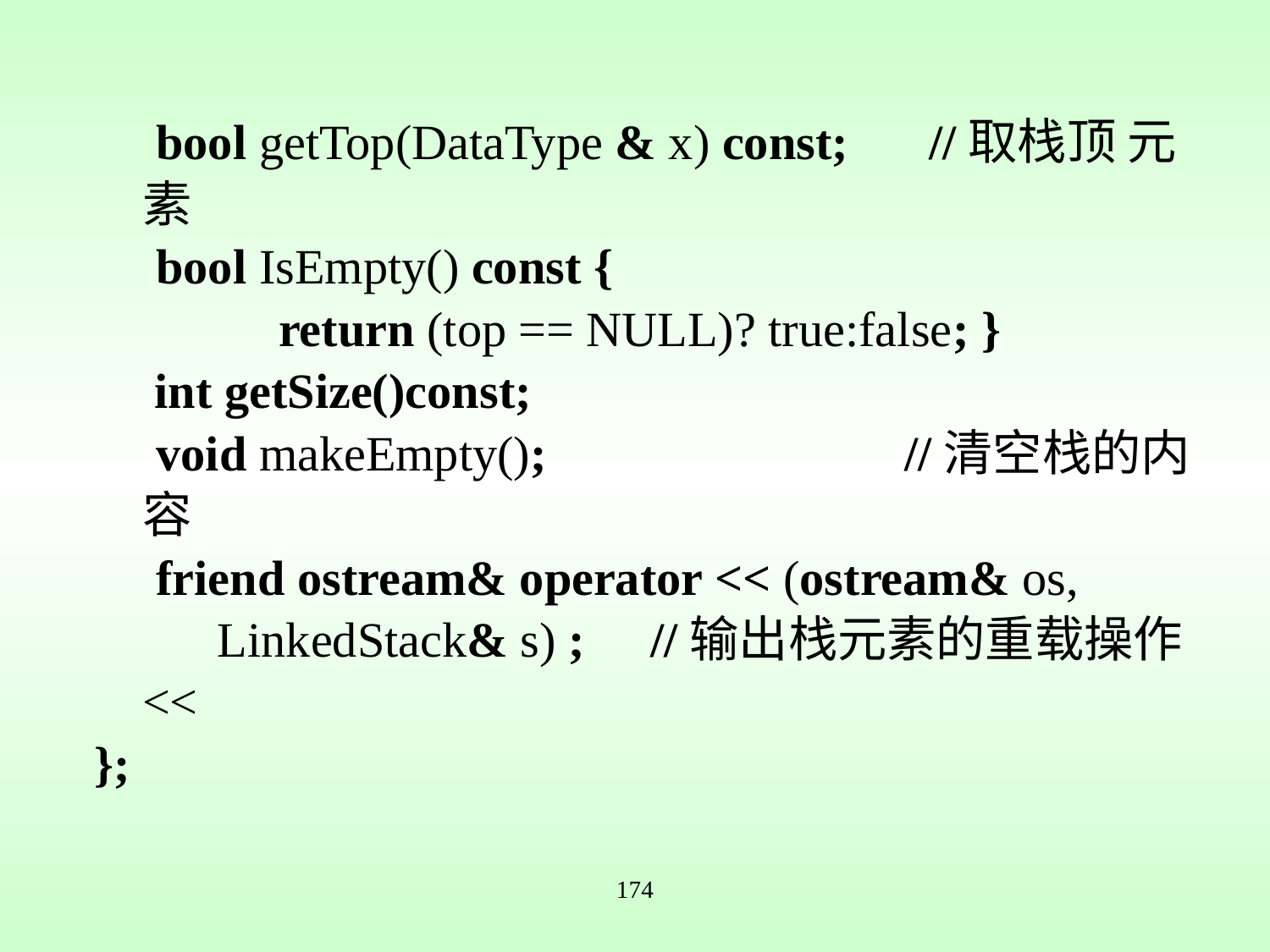

bool getTop(DataType & x) const;	  //取栈顶 元素
     bool IsEmpty() const {
               return (top == NULL)? true:false; }
	 int getSize()const;
     void makeEmpty();			//清空栈的内容
     friend ostream& operator << (ostream& os,
          LinkedStack& s) ;	//输出栈元素的重载操作 <<
};
174